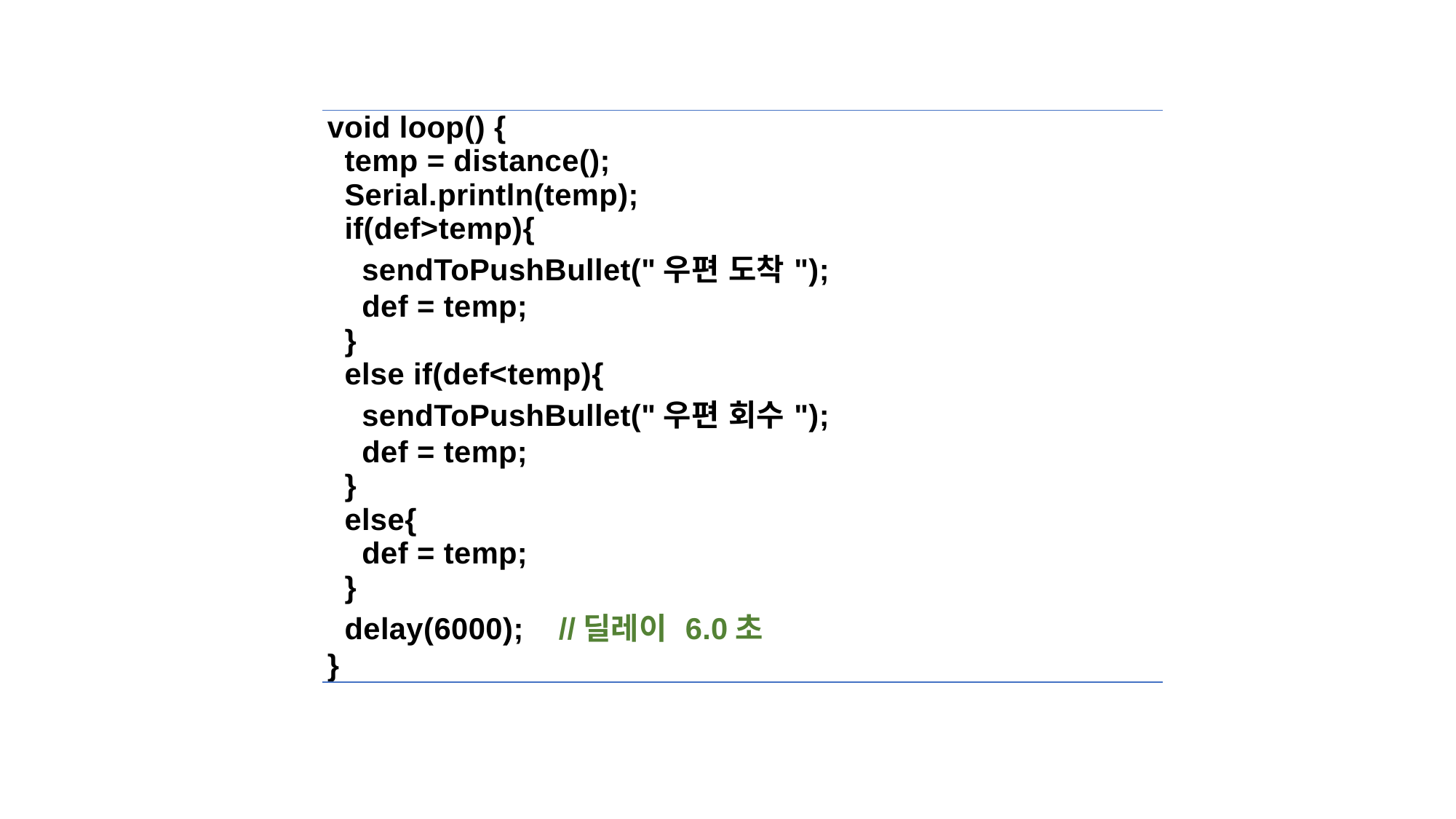

| void loop() { temp = distance(); Serial.println(temp); if(def>temp){ sendToPushBullet("우편 도착"); def = temp; } else if(def<temp){ sendToPushBullet("우편 회수"); def = temp; } else{ def = temp; } delay(6000); //딜레이 6.0초 } |
| --- |